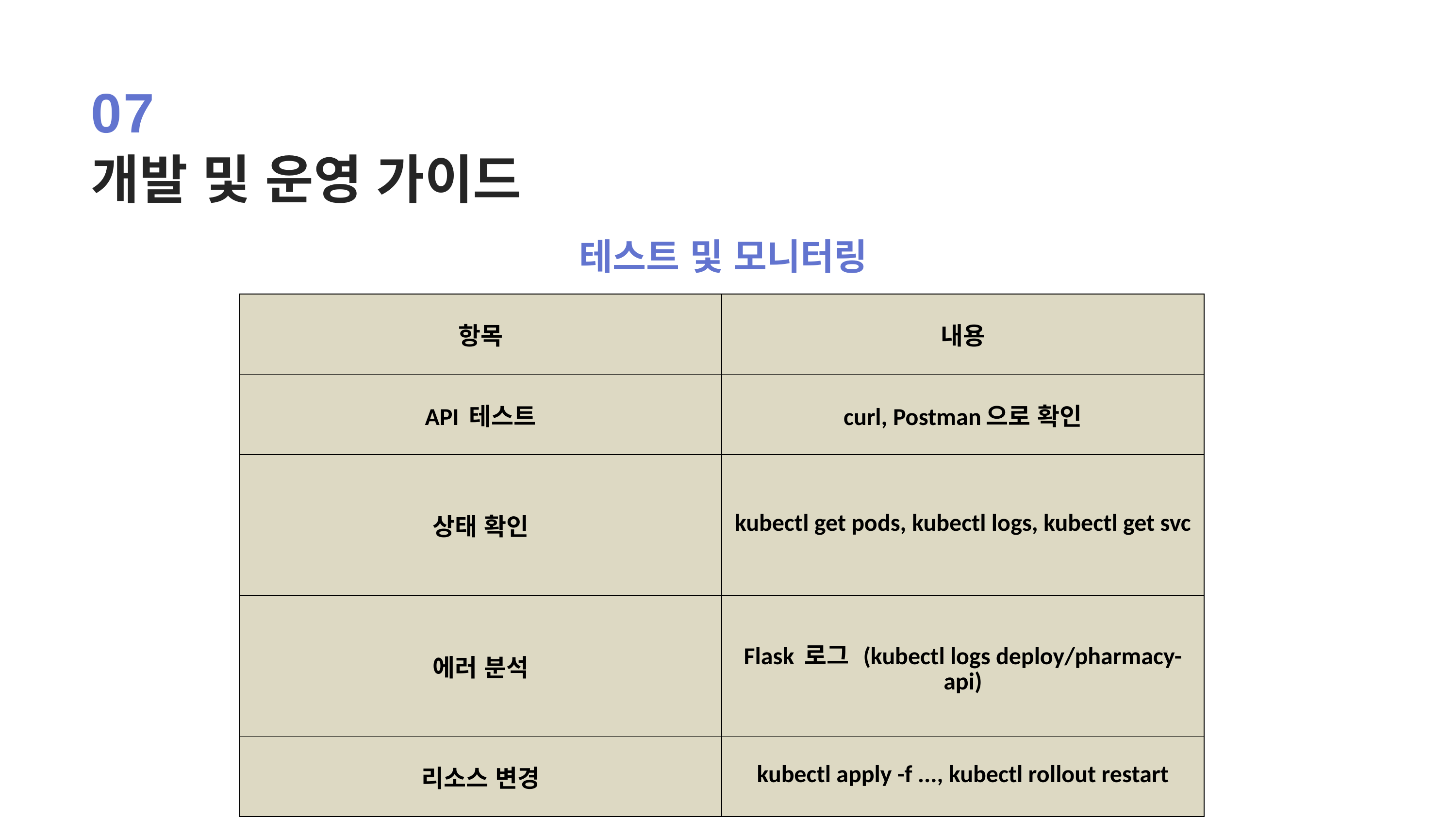

07
개발 및 운영 가이드
테스트 및 모니터링
| 항목 | 내용 |
| --- | --- |
| API 테스트 | curl, Postman으로 확인 |
| 상태 확인 | kubectl get pods, kubectl logs, kubectl get svc |
| 에러 분석 | Flask 로그 (kubectl logs deploy/pharmacy-api) |
| 리소스 변경 | kubectl apply -f ..., kubectl rollout restart |